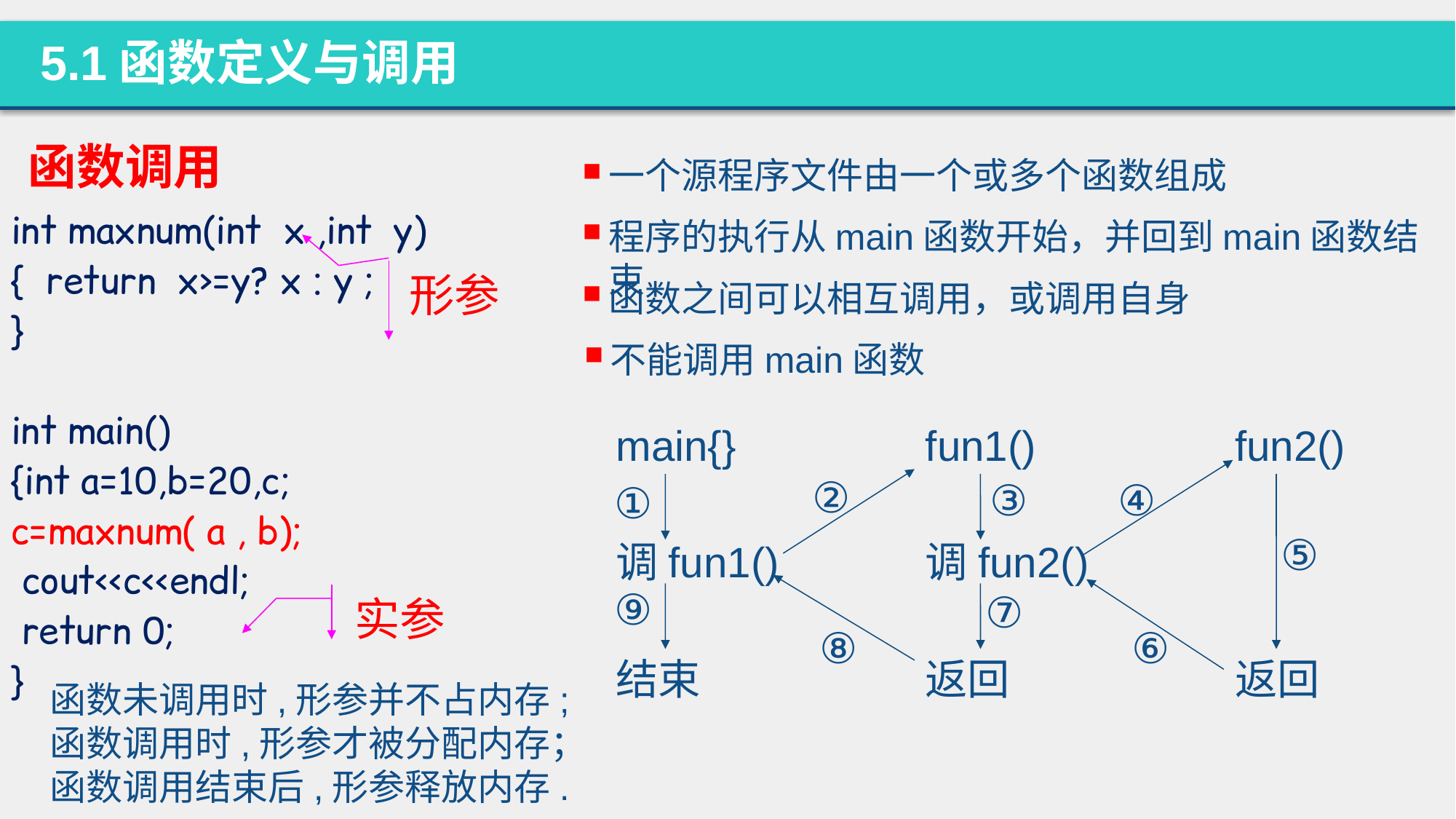

5.1函数定义与调用
函数调用
一个源程序文件由一个或多个函数组成
int maxnum(int  x ,int  y)
{  return  x>=y? x : y ;
}

int main()
{int a=10,b=20,c;
c=maxnum( a , b);
 cout<<c<<endl;
 return 0;
}
程序的执行从main函数开始，并回到main函数结束
形参
函数之间可以相互调用，或调用自身
不能调用main函数
main{}

调fun1()

结束
fun1()

调fun2()

返回
fun2()

返回

②
③
④

①
⑤

⑨

实参
⑦
⑧
⑥
函数未调用时,形参并不占内存;
函数调用时,形参才被分配内存；
函数调用结束后,形参释放内存.